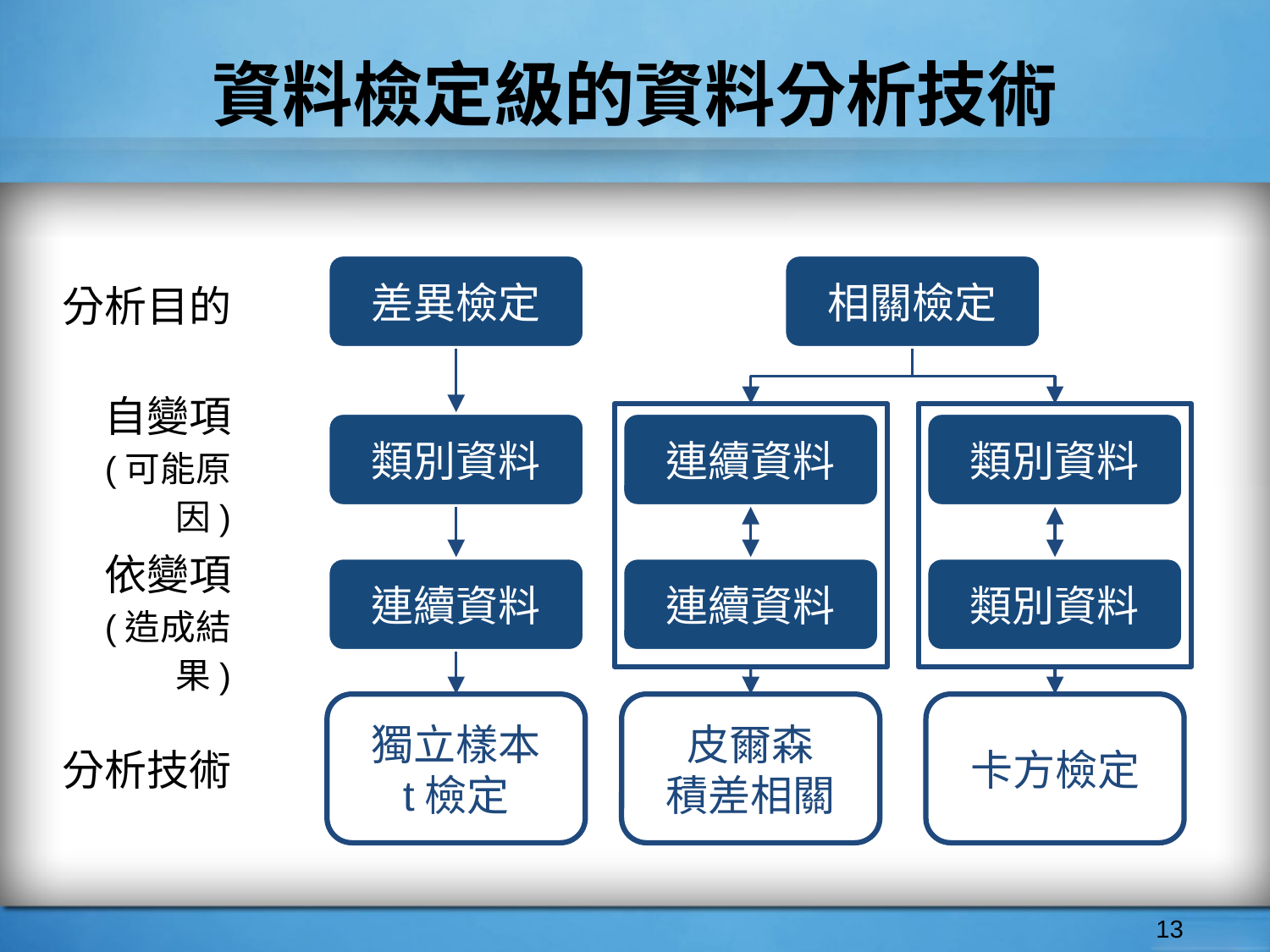

# 資料檢定級的資料分析技術
差異檢定
相關檢定
分析目的

類別資料
連續資料
類別資料
自變項
(可能原因)
連續資料
連續資料
類別資料
依變項
(造成結果)
獨立樣本
t檢定
皮爾森
積差相關
卡方檢定
分析技術
13